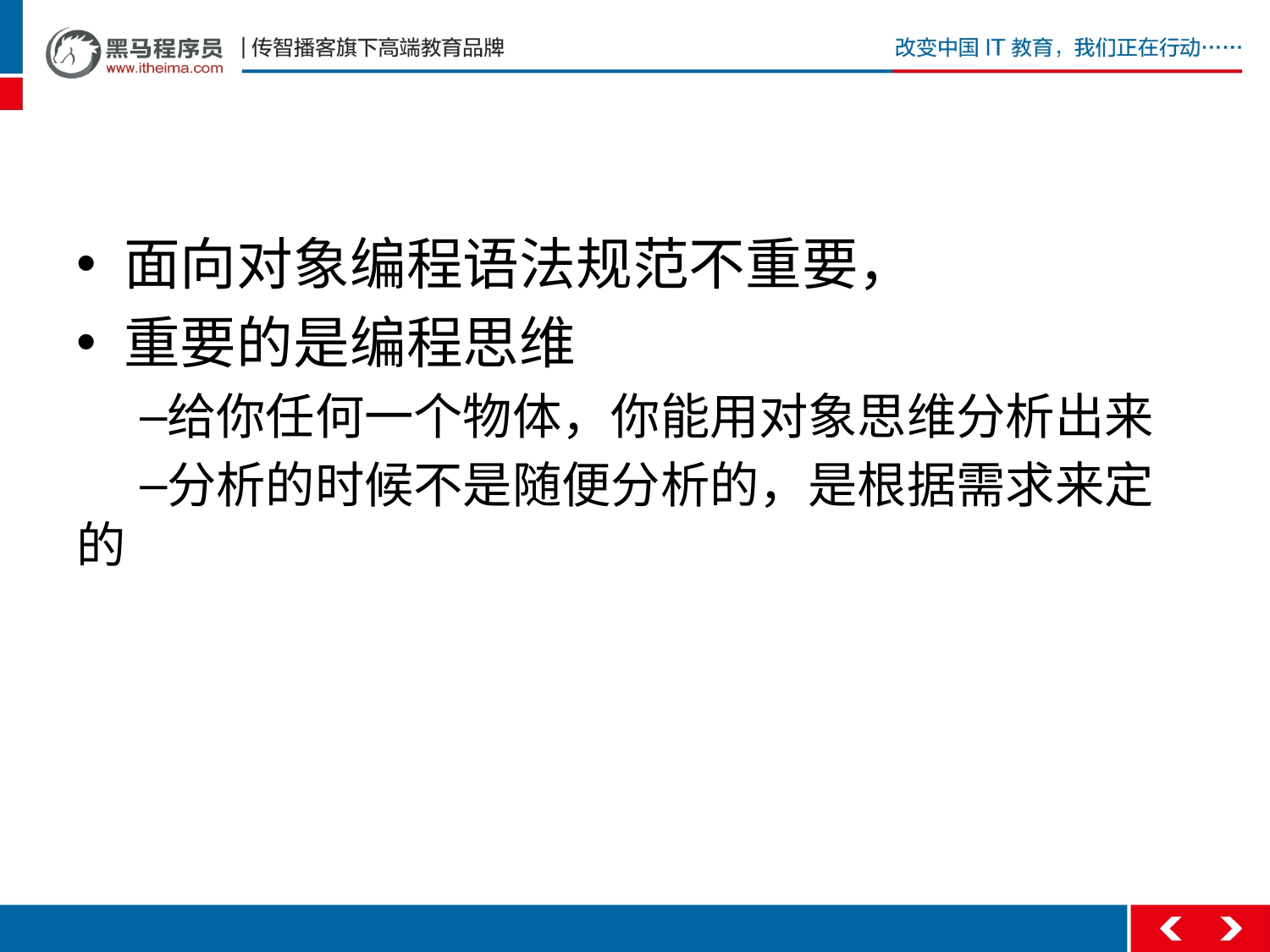

#
面向对象编程语法规范不重要，
重要的是编程思维
给你任何一个物体，你能用对象思维分析出来
分析的时候不是随便分析的，是根据需求来定的